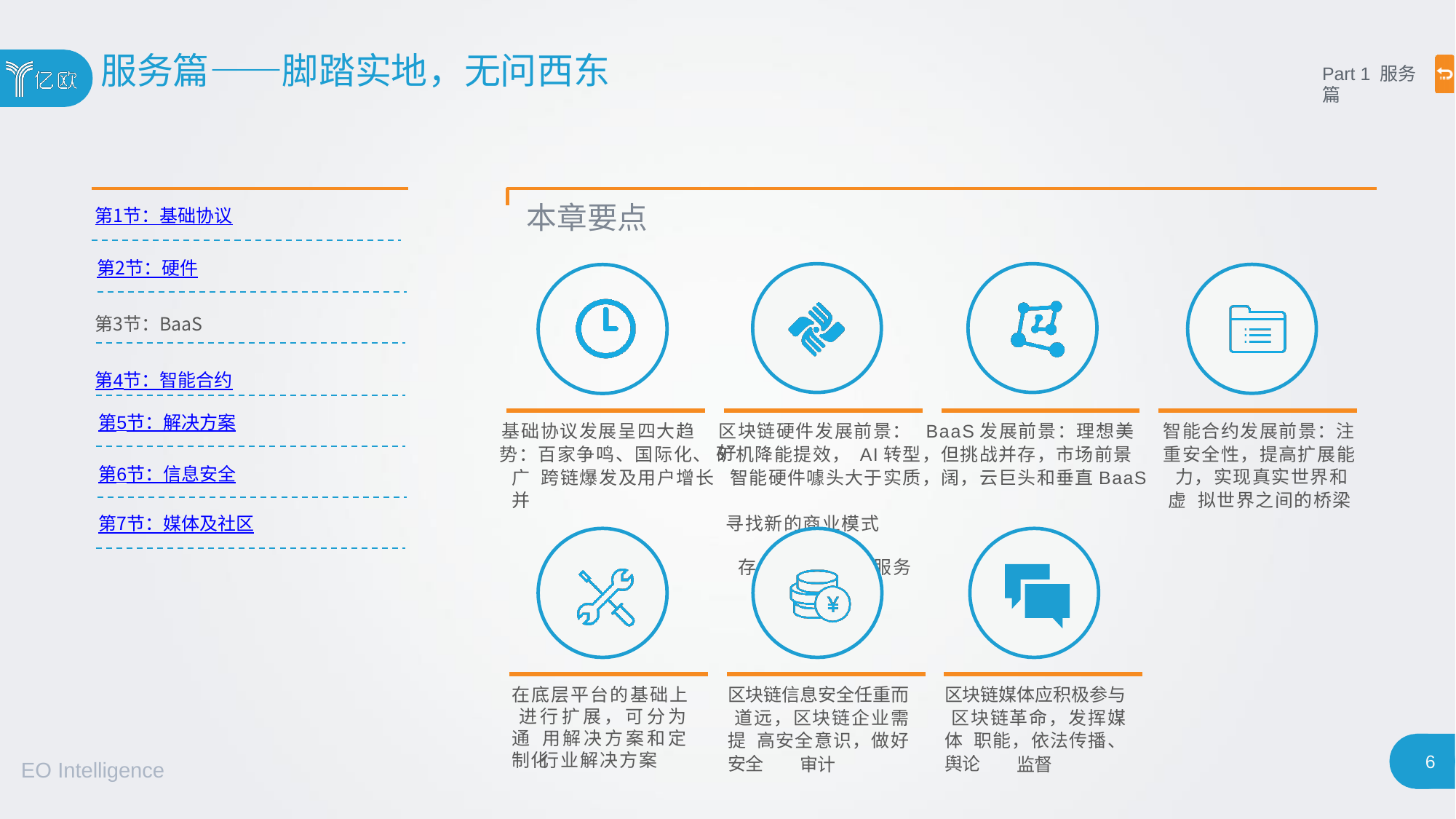

# 服务篇——脚踏实地，无问西东

Part 1 服务篇

本章要点
第1节：基础协议

第2节：硬件
第3节：BaaS
第4节：智能合约

第5节：解决方案
智能合约发展前景：注
重安全性，提高扩展能  力，实现真实世界和虚  拟世界之间的桥梁
基础协议发展呈四大趋
区块链硬件发展前景： BaaS发展前景：理想美好
势：百家争鸣、国际化、 矿机降能提效， AI转型，但挑战并存，市场前景广  跨链爆发及用户增长	智能硬件噱头大于实质，阔，云巨头和垂直BaaS并
寻找新的商业模式	存，注重产品和服务

第6节：信息安全

第7节：媒体及社区

区块链信息安全任重而  道远，区块链企业需提  高安全意识，做好安全
区块链媒体应积极参与  区块链革命，发挥媒体  职能，依法传播、舆论
在底层平台的基础上  进行扩展，可分为通  用解决方案和定制化
行业解决方案
6
审计
监督
EO Intelligence